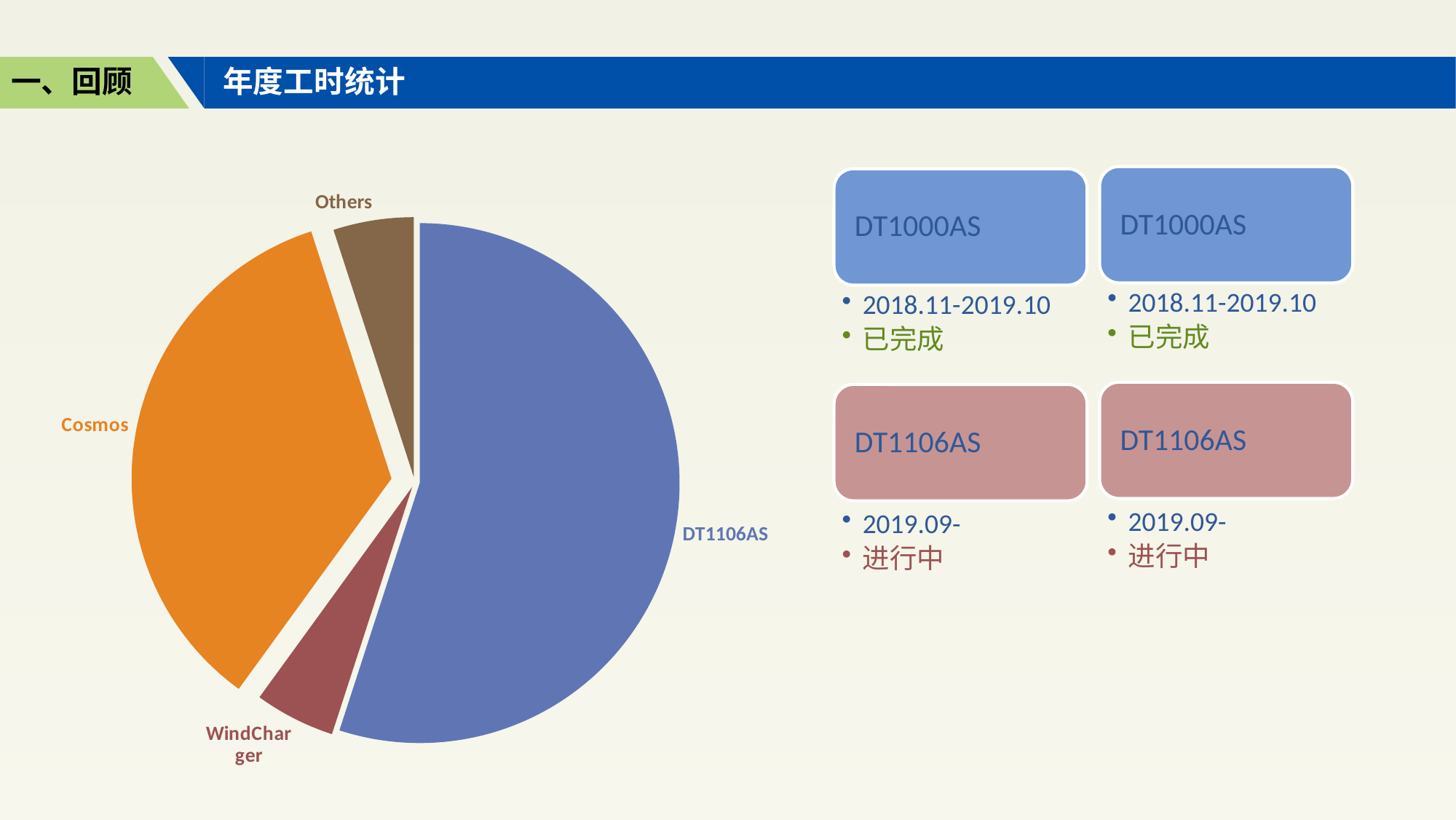

一、回顾
年度工时统计

DT1000AS
2018.11-2019.10
已完成
DT1106AS
2019.09-
进行中

### Chart

| Category | 工时 |
|---|---|
| DT1106AS | 55.0 |
| WindCharger | 5.0 |
| Cosmos | 35.0 |
| Others | 5.0 |
DT1000AS
2018.11-2019.10
已完成
DT1106AS
2019.09-
进行中